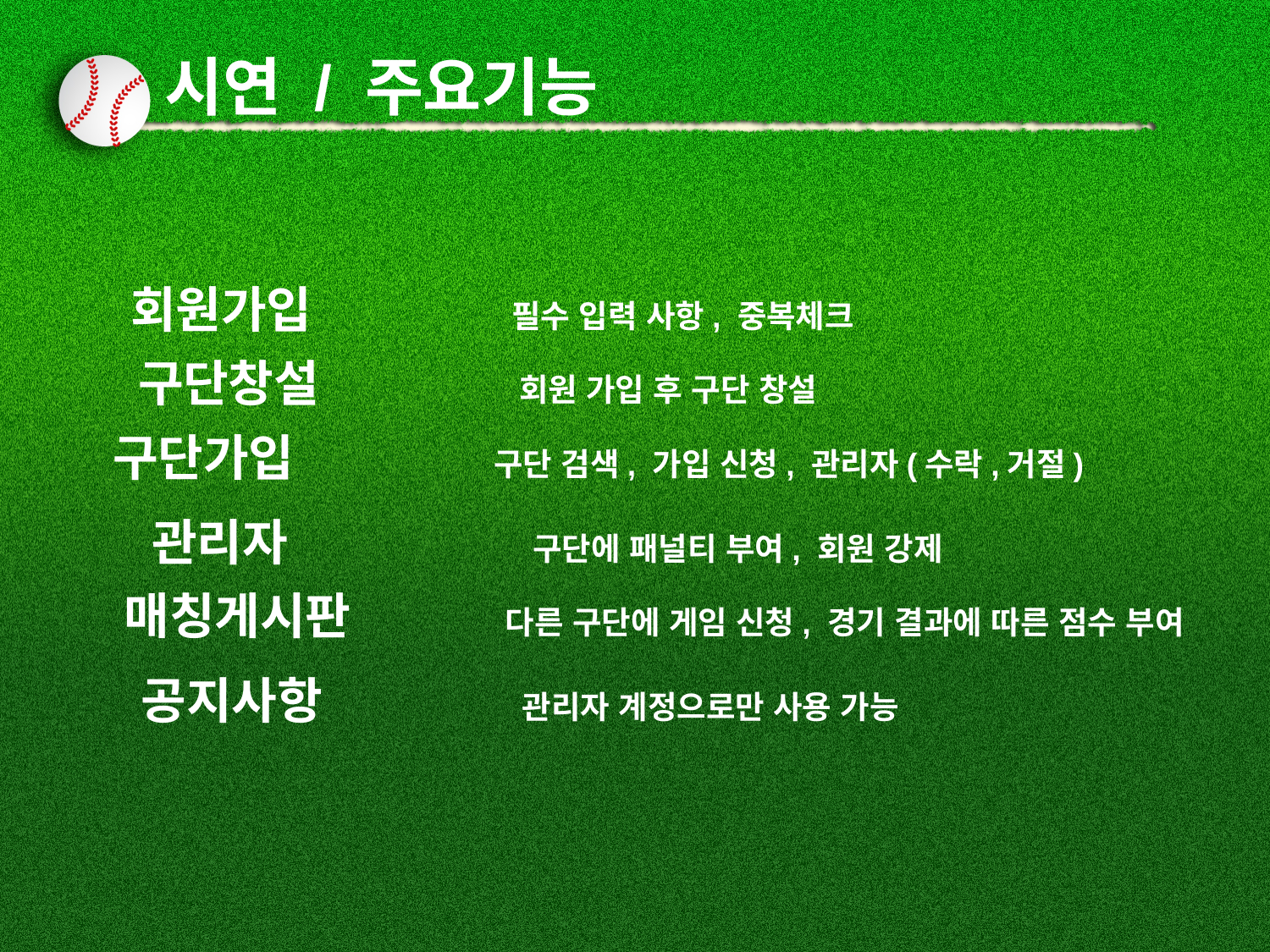

# 시연 / 주요기능
회원가입		필수 입력 사항, 중복체크
구단창설		회원 가입 후 구단 창설
구단가입		구단 검색, 가입 신청, 관리자(수락,거절)
관리자		구단에 패널티 부여, 회원 강제
매칭게시판		다른 구단에 게임 신청, 경기 결과에 따른 점수 부여
공지사항		관리자 계정으로만 사용 가능